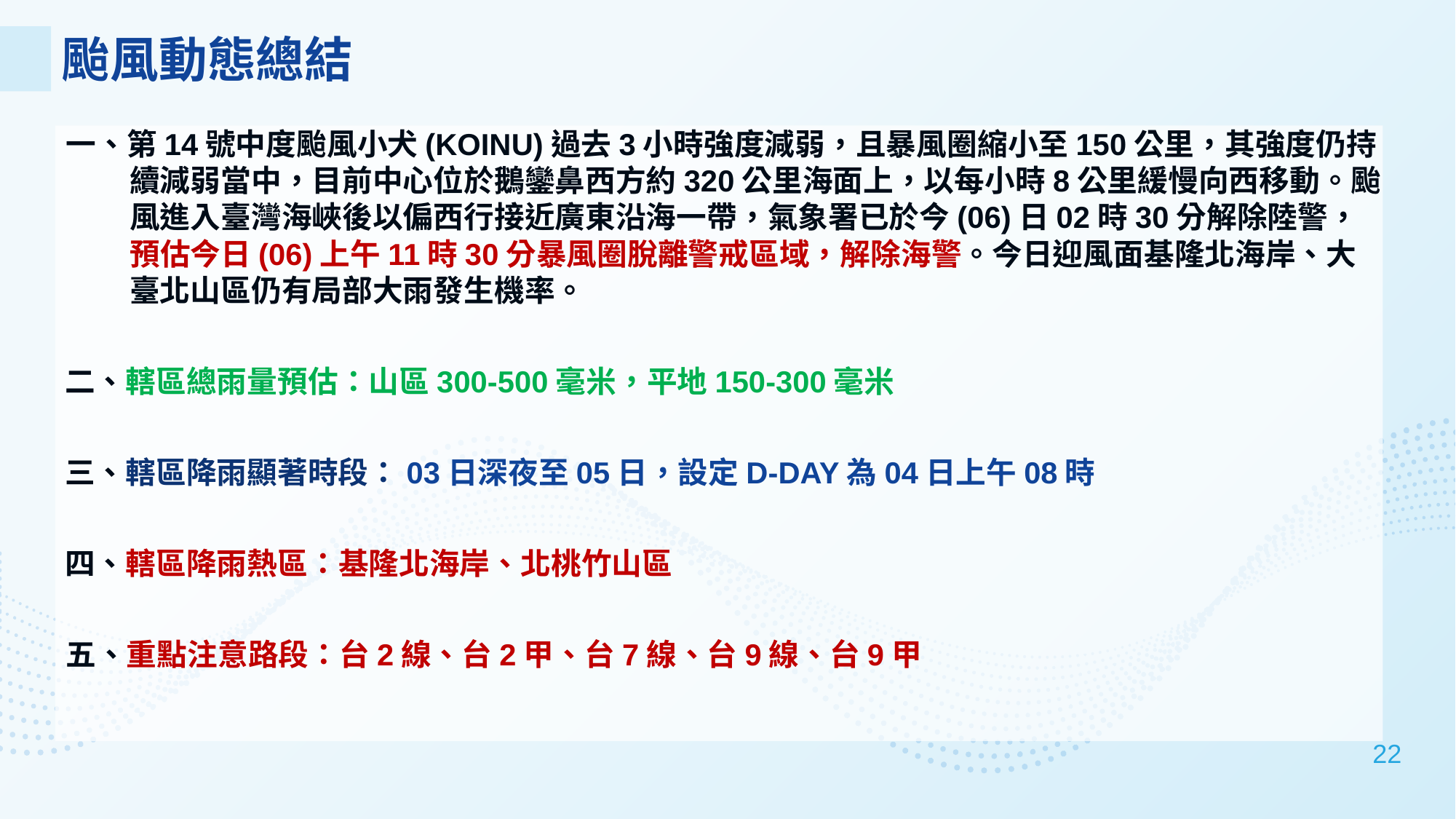

一、第14號中度颱風小犬(KOINU)過去3小時強度減弱，且暴風圈縮小至150公里，其強度仍持續減弱當中，目前中心位於鵝鑾鼻西方約320公里海面上，以每小時8公里緩慢向西移動。颱風進入臺灣海峽後以偏西行接近廣東沿海一帶，氣象署已於今(06)日02時30分解除陸警，預估今日(06)上午11時30分暴風圈脫離警戒區域，解除海警。今日迎風面基隆北海岸、大臺北山區仍有局部大雨發生機率。

二、轄區總雨量預估：山區300-500毫米，平地150-300毫米

三、轄區降雨顯著時段：03日深夜至05日，設定D-DAY為04日上午08時

四、轄區降雨熱區：基隆北海岸、北桃竹山區

五、重點注意路段：台2線、台2甲、台7線、台9線、台9甲
22